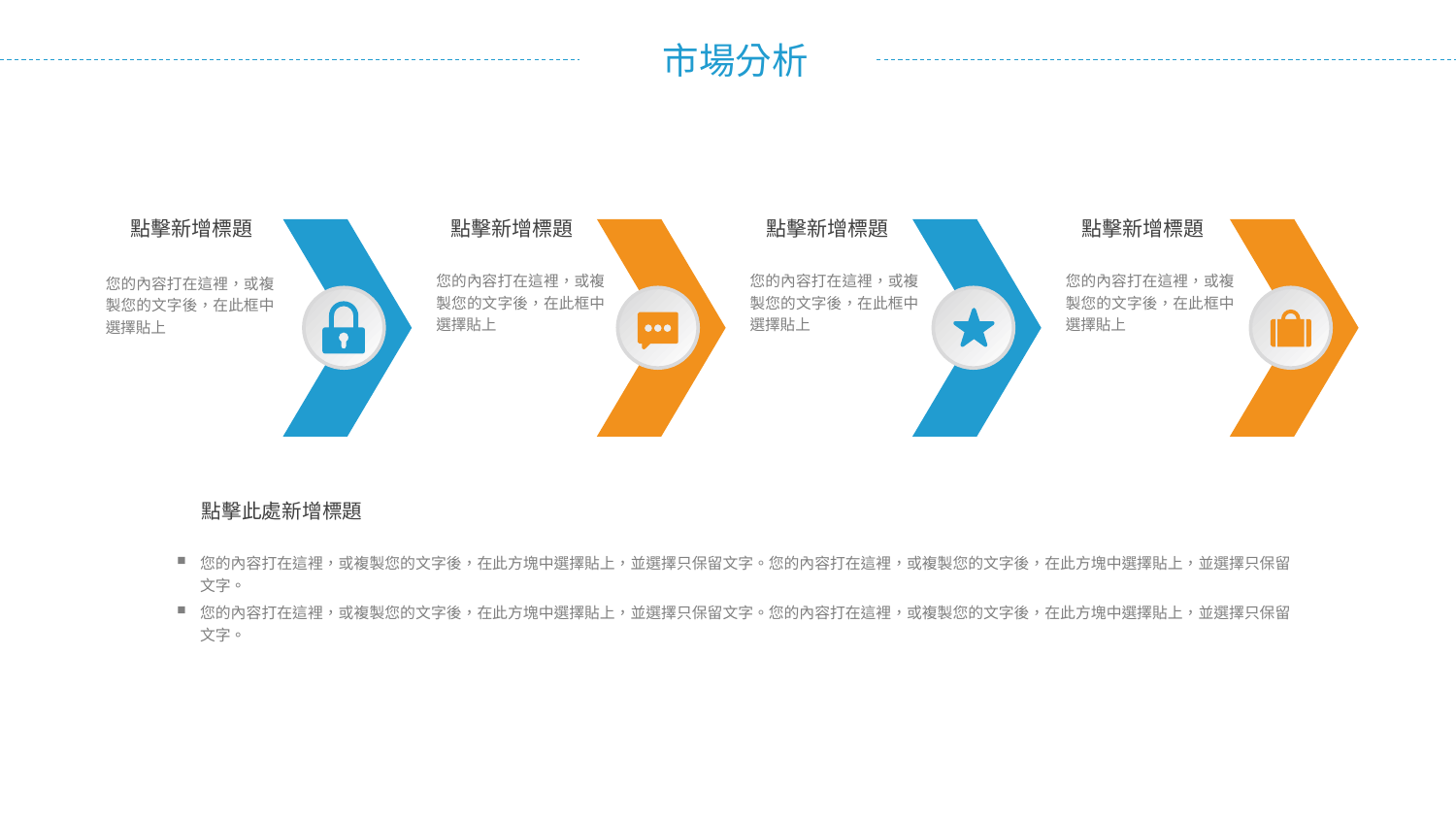

點擊新增標題

您的內容打在這裡，或複製您的文字後，在此框中選擇貼上

點擊新增標題

您的內容打在這裡，或複製您的文字後，在此框中選擇貼上

點擊新增標題

您的內容打在這裡，或複製您的文字後，在此框中選擇貼上

點擊新增標題

您的內容打在這裡，或複製您的文字後，在此框中選擇貼上

點擊此處新增標題
您的內容打在這裡，或複製您的文字後，在此方塊中選擇貼上，並選擇只保留文字。您的內容打在這裡，或複製您的文字後，在此方塊中選擇貼上，並選擇只保留文字。
您的內容打在這裡，或複製您的文字後，在此方塊中選擇貼上，並選擇只保留文字。您的內容打在這裡，或複製您的文字後，在此方塊中選擇貼上，並選擇只保留文字。